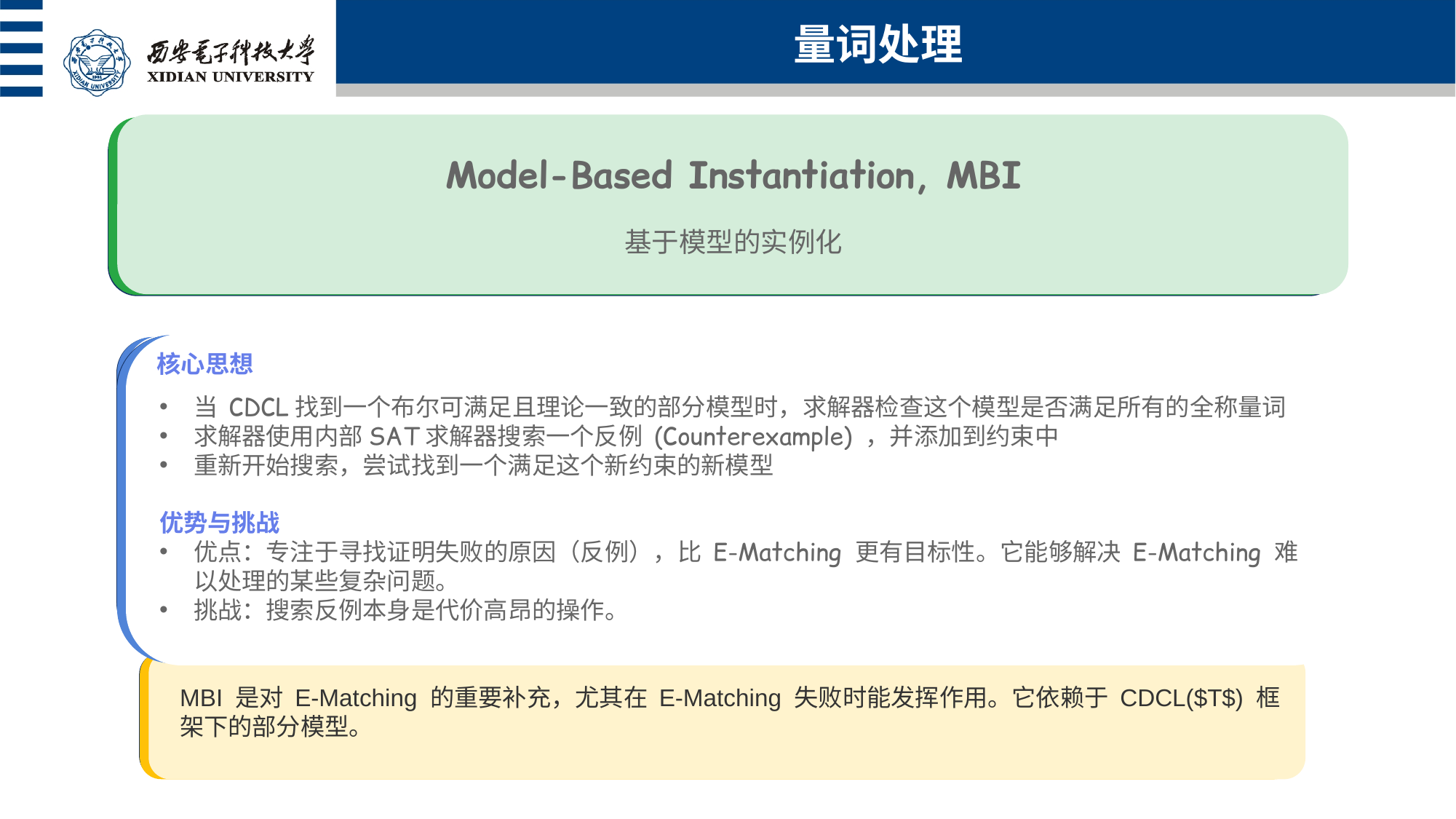

量词处理

Model-Based Instantiation, MBI

基于模型的实例化

核心思想
简介
使用场景

当 CDCL找到一个布尔可满足且理论一致的部分模型时，求解器检查这个模型是否满足所有的全称量词
求解器使用内部SAT求解器搜索一个反例 (Counterexample) ，并添加到约束中
重新开始搜索，尝试找到一个满足这个新约束的新模型

优势与挑战
优点：专注于寻找证明失败的原因（反例），比 E-Matching 更有目标性。它能够解决 E-Matching 难以处理的某些复杂问题。
挑战：搜索反例本身是代价高昂的操作。
由Stephen Wolfram创建的计算知识引擎,被称为"会思考的计算器",每天服务数百万用户进行精确的数学和科学计算

适用问题：方程求解、微积分计算、矩阵运算、统计分析、单位转换、科学常数查询

MBI 是对 E-Matching 的重要补充，尤其在 E-Matching 失败时能发挥作用。它依赖于 CDCL($T$) 框架下的部分模型。